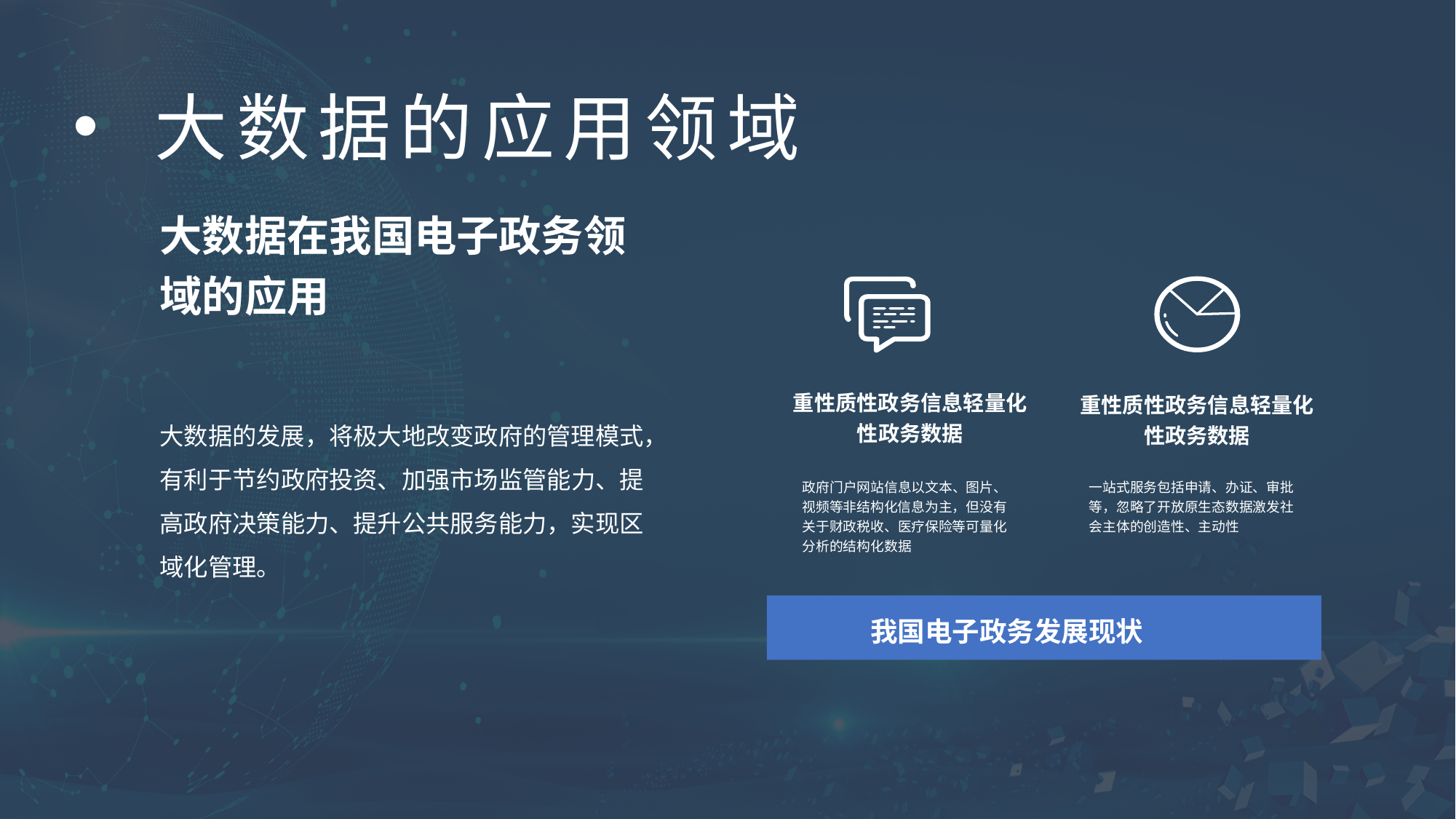

大数据的应用领域
大数据在我国电子政务领域的应用

重性质性政务信息轻量化性政务数据
政府门户网站信息以文本、图片、视频等非结构化信息为主，但没有关于财政税收、医疗保险等可量化分析的结构化数据
重性质性政务信息轻量化性政务数据
一站式服务包括申请、办证、审批等，忽略了开放原生态数据激发社会主体的创造性、主动性
大数据的发展，将极大地改变政府的管理模式，有利于节约政府投资、加强市场监管能力、提高政府决策能力、提升公共服务能力，实现区域化管理。
              我国电子政务发展现状